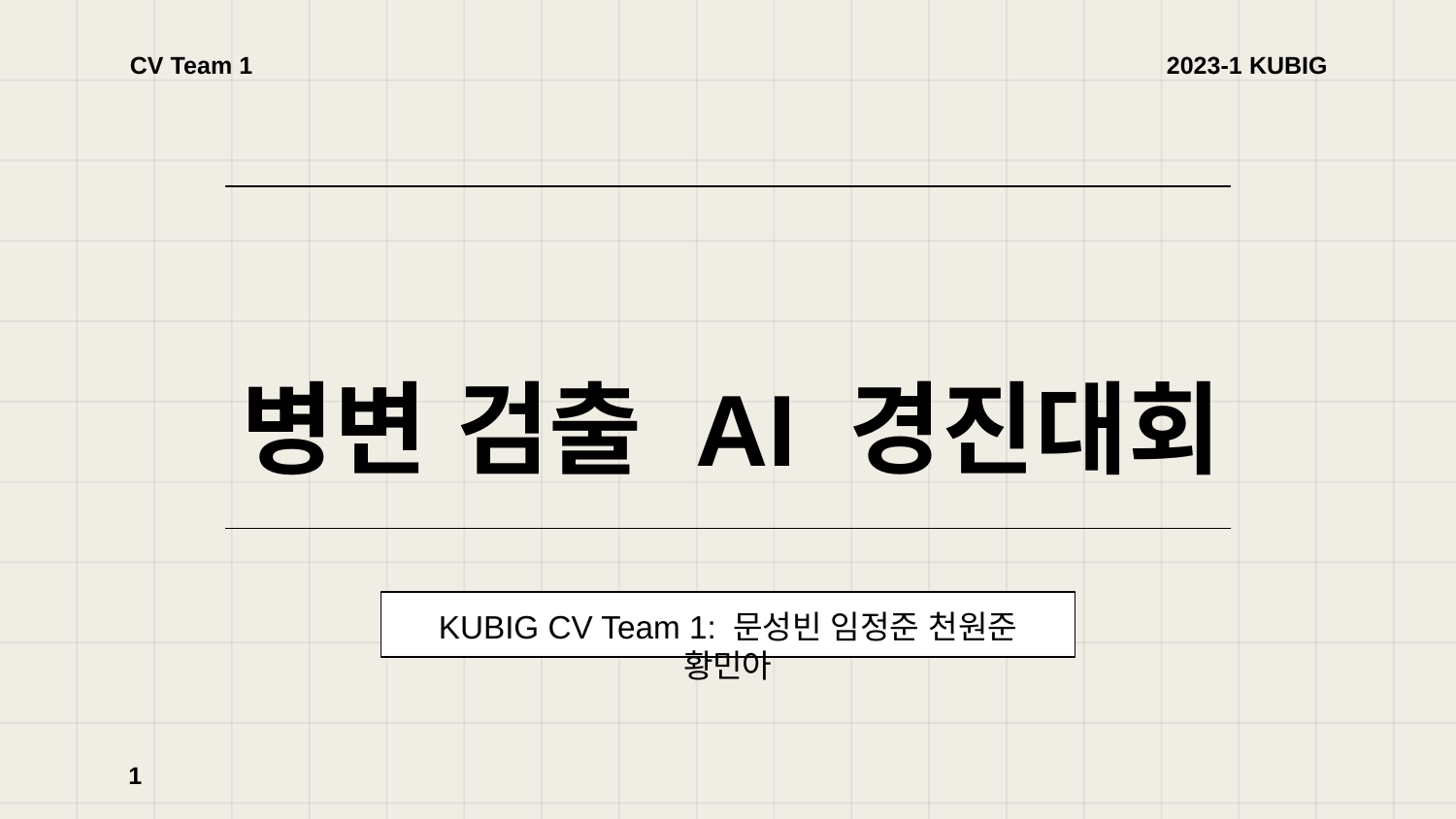

CV Team 1
2023-1 KUBIG
# 병변 검출 AI 경진대회
KUBIG CV Team 1: 문성빈 임정준 천원준 황민아
1